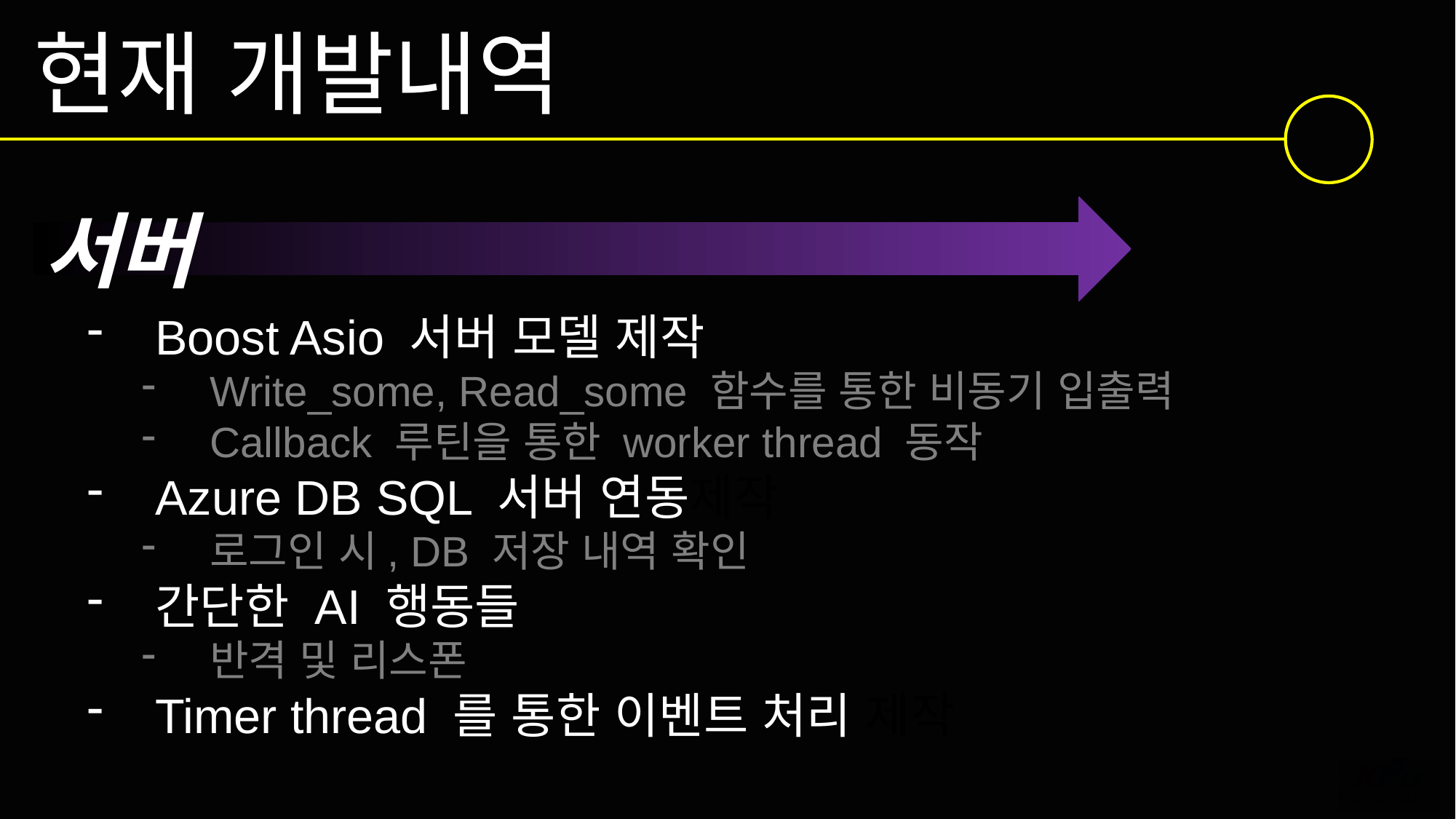

현재 개발내역

서버
Boost Asio 서버 모델 제작
Write_some, Read_some 함수를 통한 비동기 입출력
Callback 루틴을 통한 worker thread 동작
Azure DB SQL 서버 연동제작
로그인 시, DB 저장 내역 확인
간단한 AI 행동들
반격 및 리스폰
Timer thread 를 통한 이벤트 처리 제작